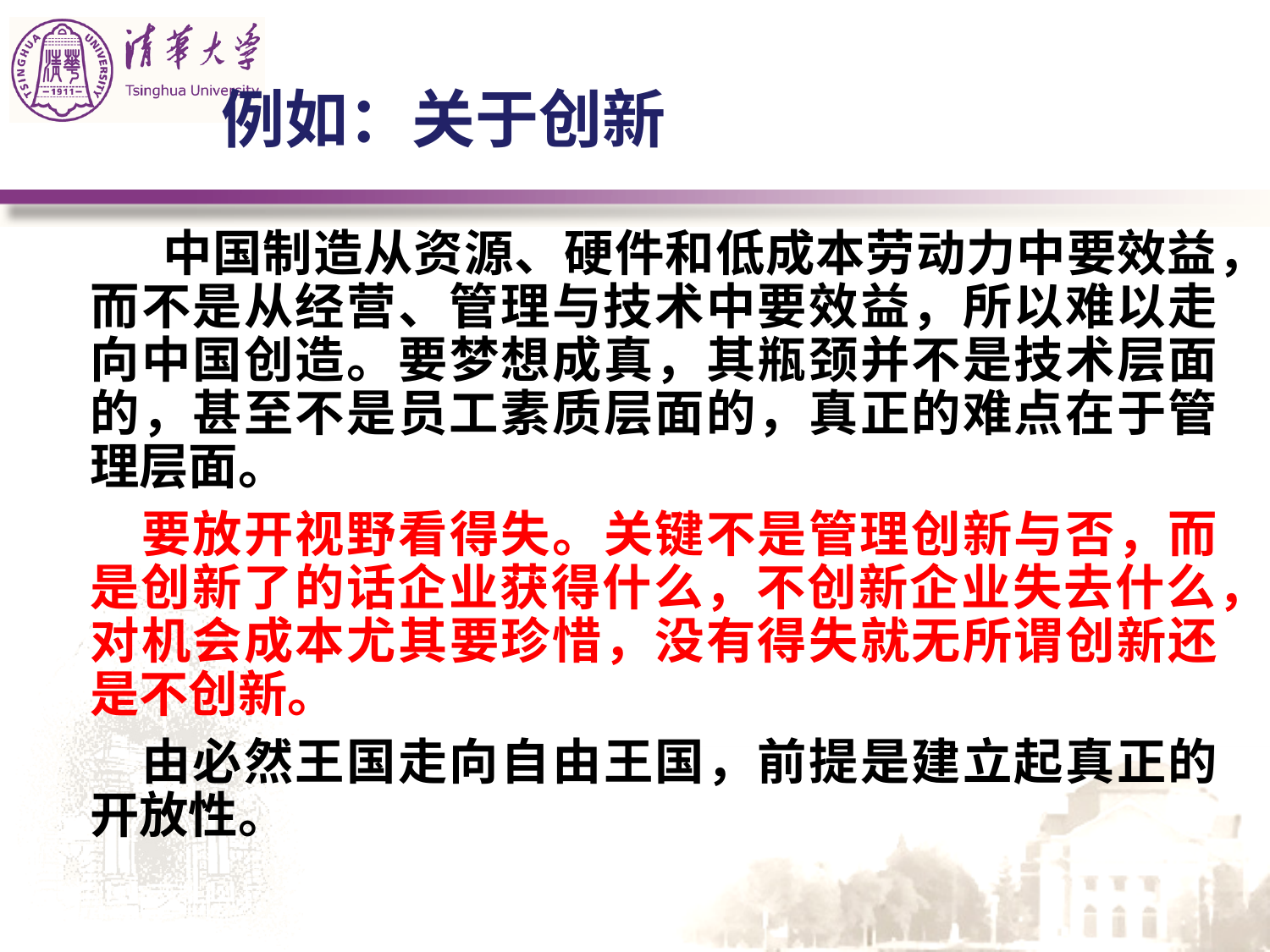

# 例如：关于创新
 中国制造从资源、硬件和低成本劳动力中要效益，而不是从经营、管理与技术中要效益，所以难以走向中国创造。要梦想成真，其瓶颈并不是技术层面的，甚至不是员工素质层面的，真正的难点在于管理层面。
要放开视野看得失。关键不是管理创新与否，而是创新了的话企业获得什么，不创新企业失去什么，对机会成本尤其要珍惜，没有得失就无所谓创新还是不创新。
由必然王国走向自由王国，前提是建立起真正的开放性。